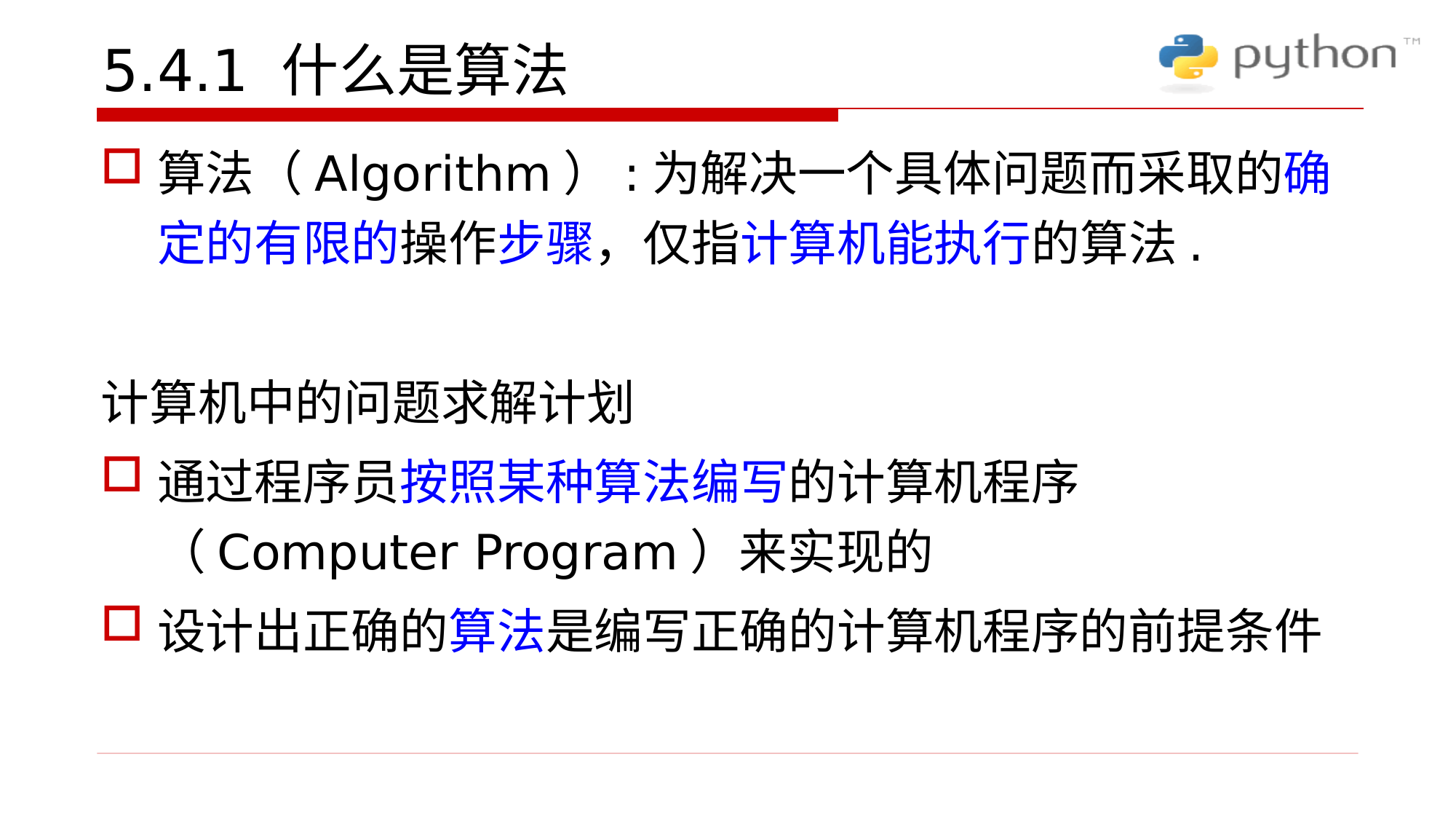

# 5.4.1 什么是算法
算法（Algorithm）:为解决一个具体问题而采取的确定的有限的操作步骤，仅指计算机能执行的算法.

计算机中的问题求解计划
通过程序员按照某种算法编写的计算机程序（Computer Program）来实现的
设计出正确的算法是编写正确的计算机程序的前提条件